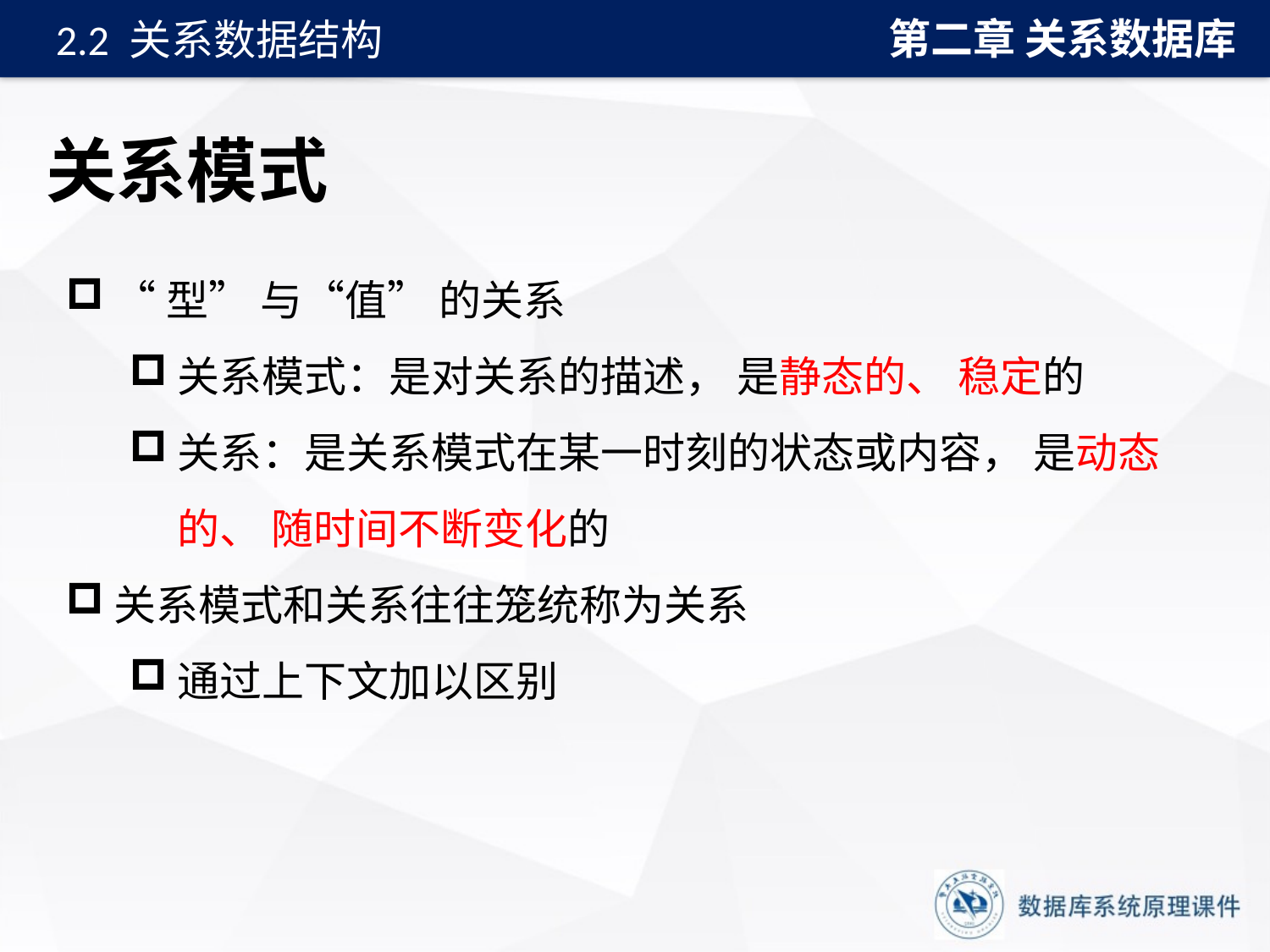

第二章 关系数据库
2.2 关系数据结构
# 关系模式
“型” 与“值” 的关系
关系模式：是对关系的描述， 是静态的、 稳定的
关系：是关系模式在某一时刻的状态或内容， 是动态的、 随时间不断变化的
关系模式和关系往往笼统称为关系
通过上下文加以区别